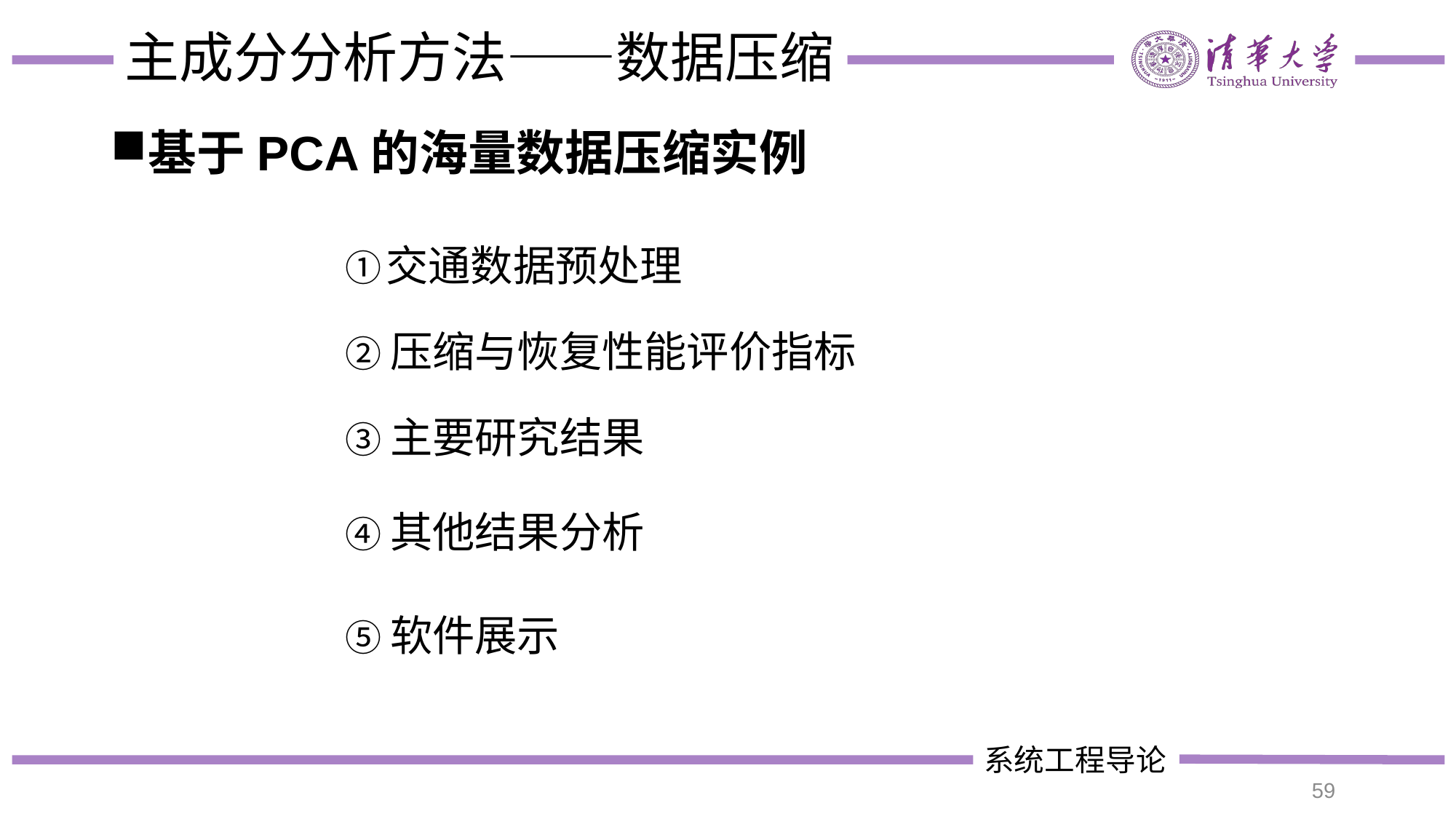

# 主成分分析方法——数据压缩
基于PCA的海量数据压缩实例

①	交通数据预处理
②压缩与恢复性能评价指标
③主要研究结果
④其他结果分析
⑤软件展示
59